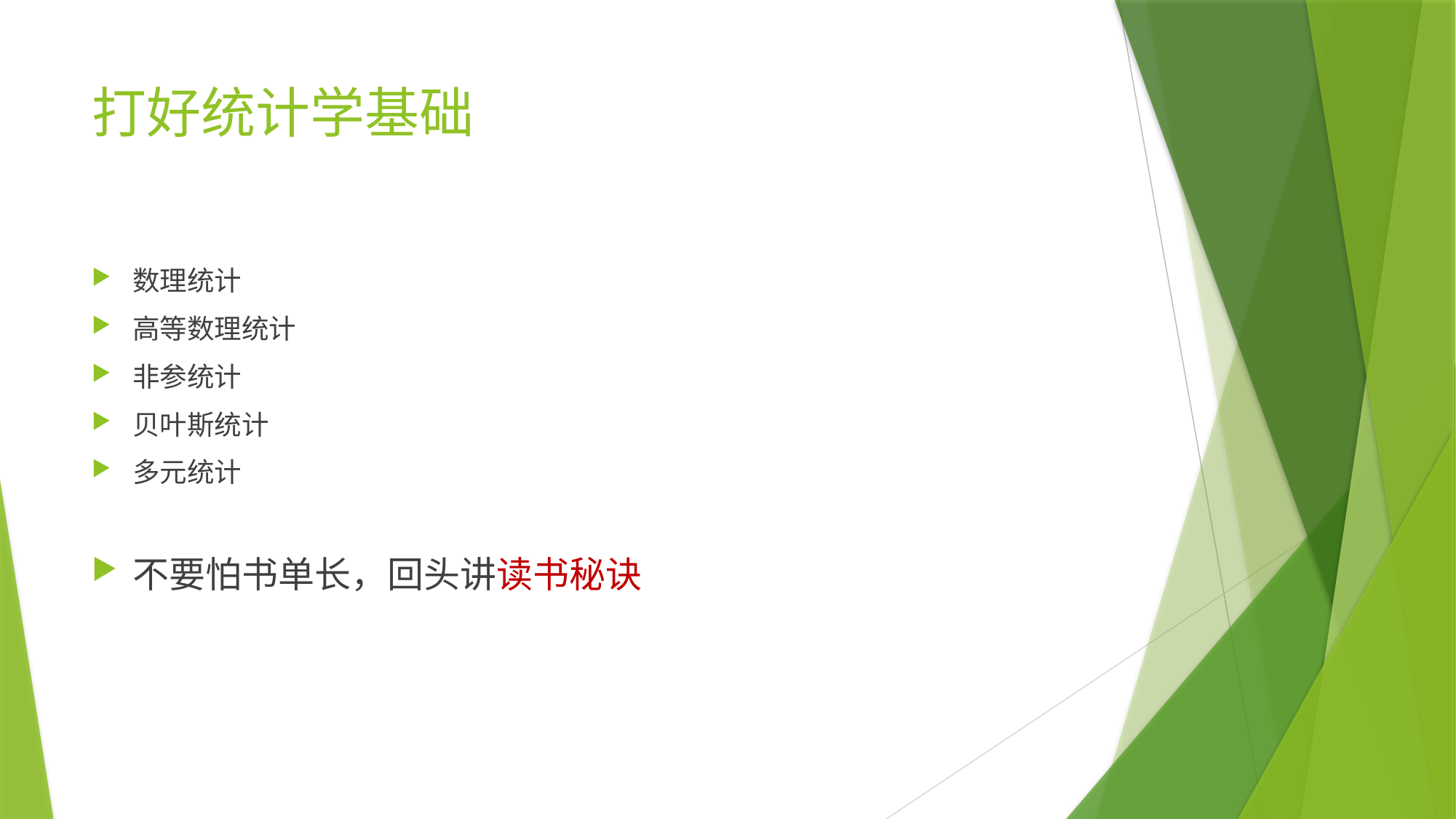

# 打好统计学基础
数理统计
高等数理统计
非参统计
贝叶斯统计
多元统计

不要怕书单长，回头讲读书秘诀